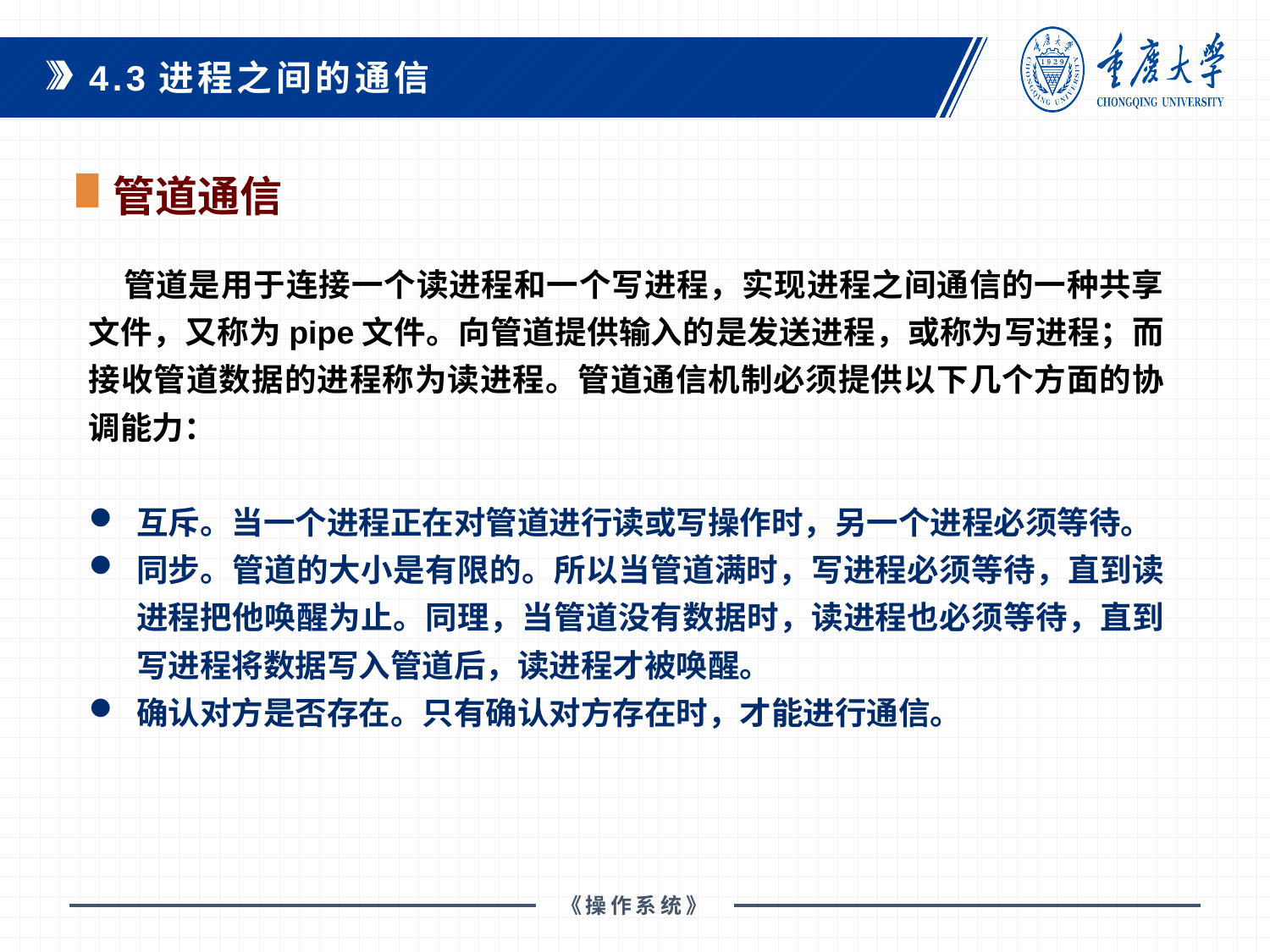

4.3进程之间的通信

管道通信

 管道是用于连接一个读进程和一个写进程，实现进程之间通信的一种共享文件，又称为pipe文件。向管道提供输入的是发送进程，或称为写进程；而接收管道数据的进程称为读进程。管道通信机制必须提供以下几个方面的协调能力：

互斥。当一个进程正在对管道进行读或写操作时，另一个进程必须等待。
同步。管道的大小是有限的。所以当管道满时，写进程必须等待，直到读进程把他唤醒为止。同理，当管道没有数据时，读进程也必须等待，直到写进程将数据写入管道后，读进程才被唤醒。
确认对方是否存在。只有确认对方存在时，才能进行通信。